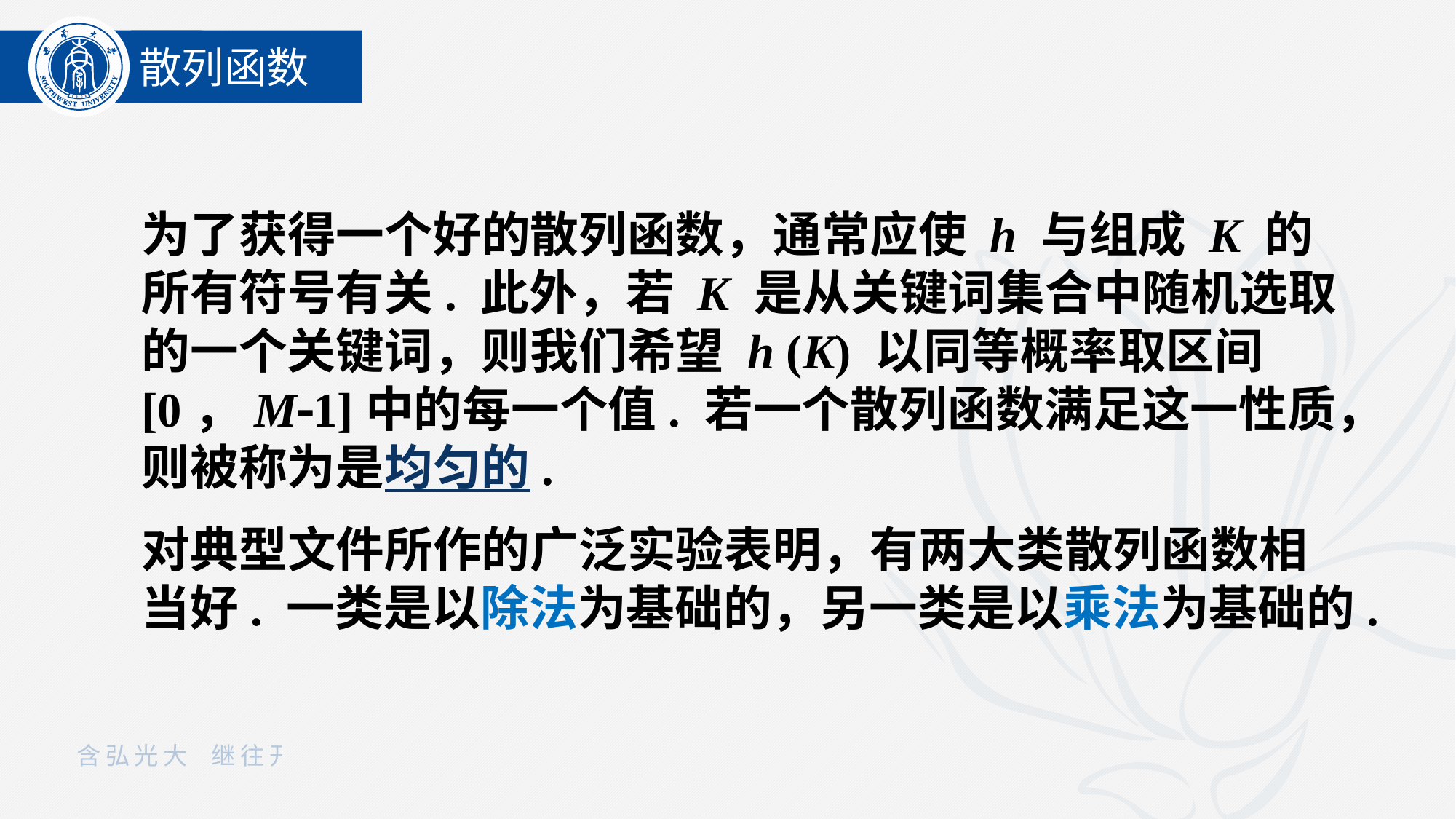

散列函数
为了获得一个好的散列函数，通常应使 h 与组成 K 的所有符号有关. 此外，若 K 是从关键词集合中随机选取的一个关键词，则我们希望 h (K) 以同等概率取区间[0，M−1]中的每一个值. 若一个散列函数满足这一性质，则被称为是均匀的.
对典型文件所作的广泛实验表明，有两大类散列函数相当好. 一类是以除法为基础的，另一类是以乘法为基础的.